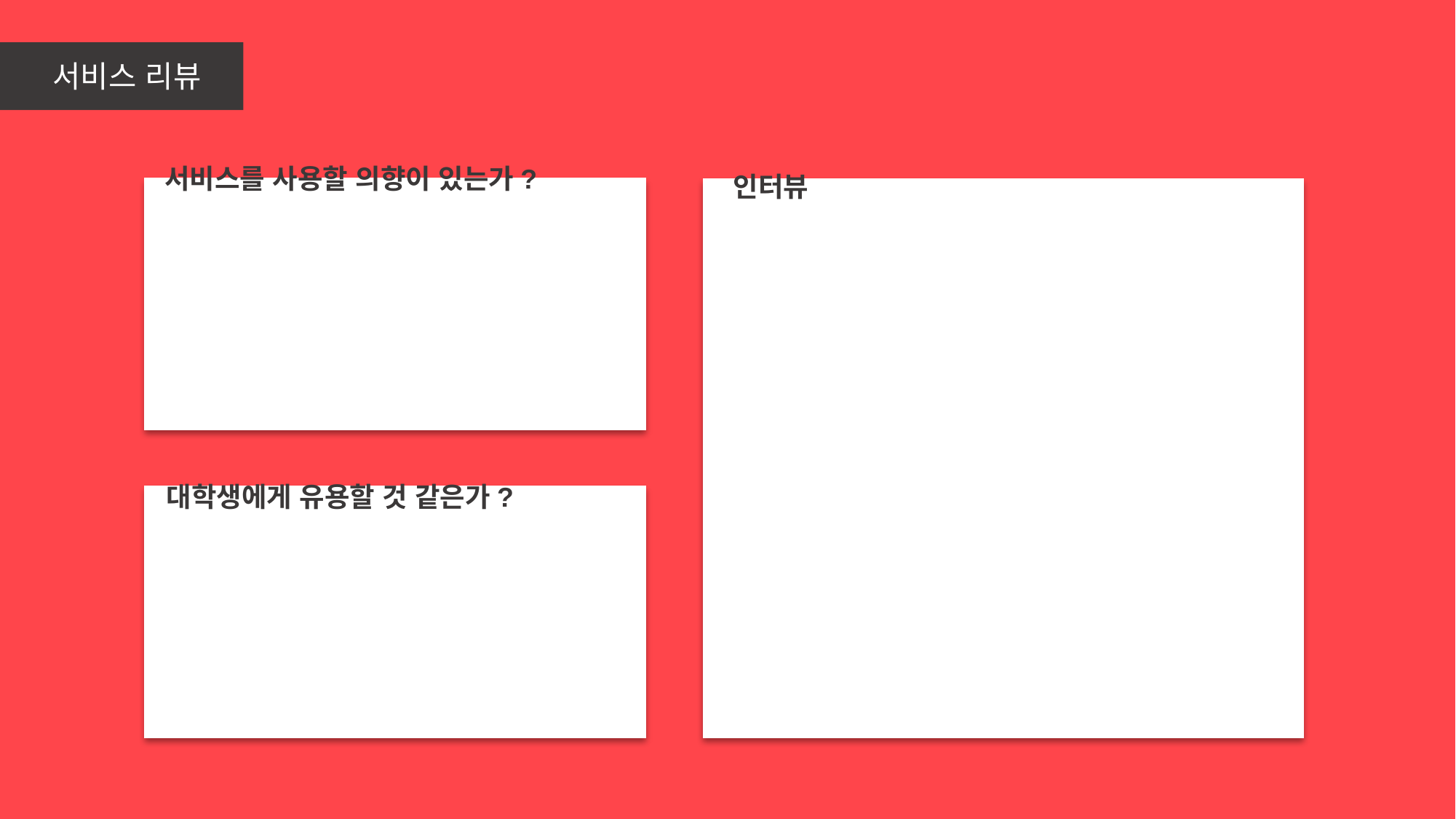

서비스 리뷰
서비스를 사용할 의향이 있는가?
인터뷰

대학생에게 유용할 것 같은가?